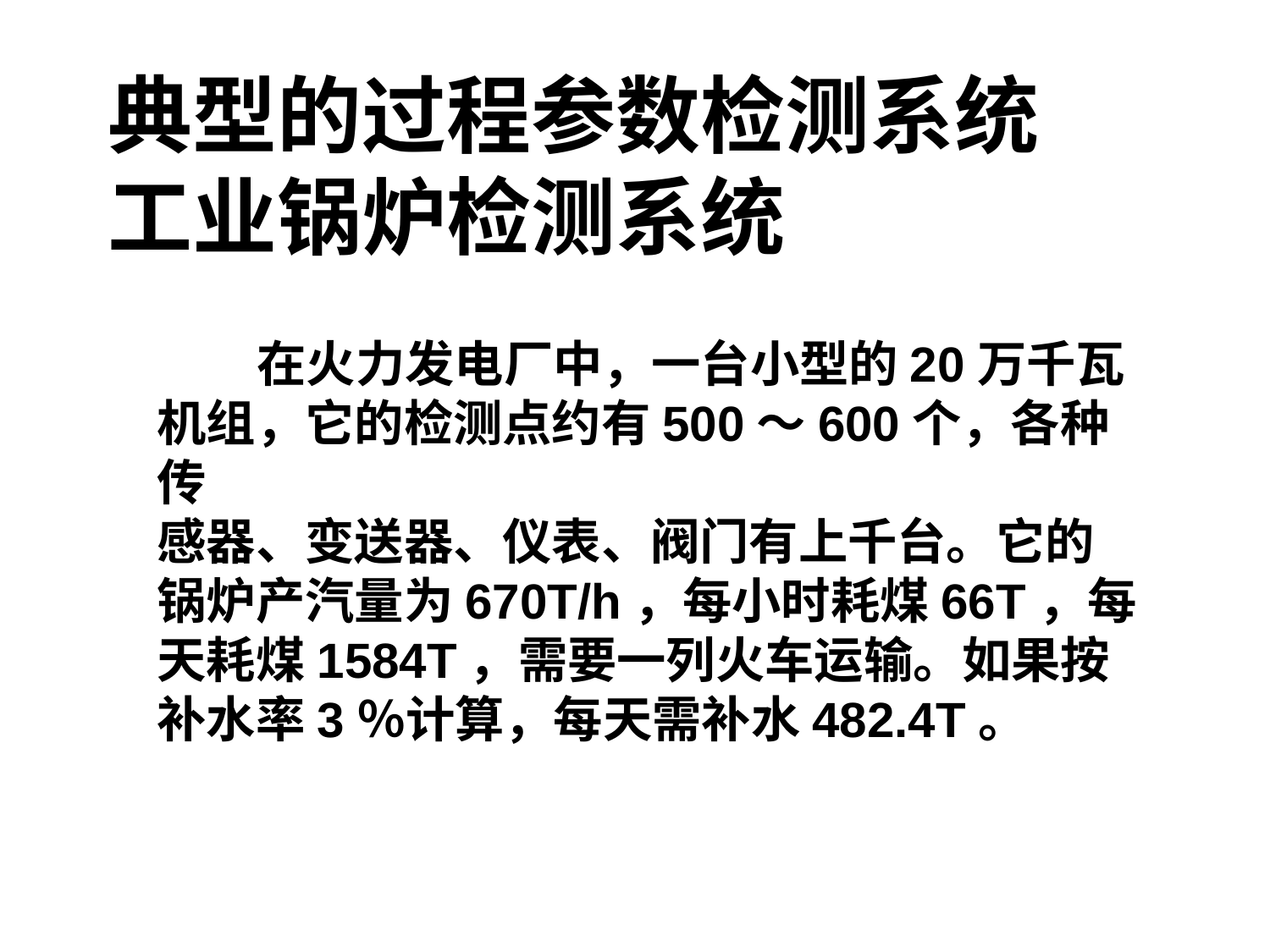

典型的过程参数检测系统
工业锅炉检测系统
        在火力发电厂中，一台小型的20万千瓦
机组，它的检测点约有500～600个，各种传
感器、变送器、仪表、阀门有上千台。它的
锅炉产汽量为670T/h，每小时耗煤66T，每
天耗煤1584T，需要一列火车运输。如果按
补水率3％计算，每天需补水482.4T。